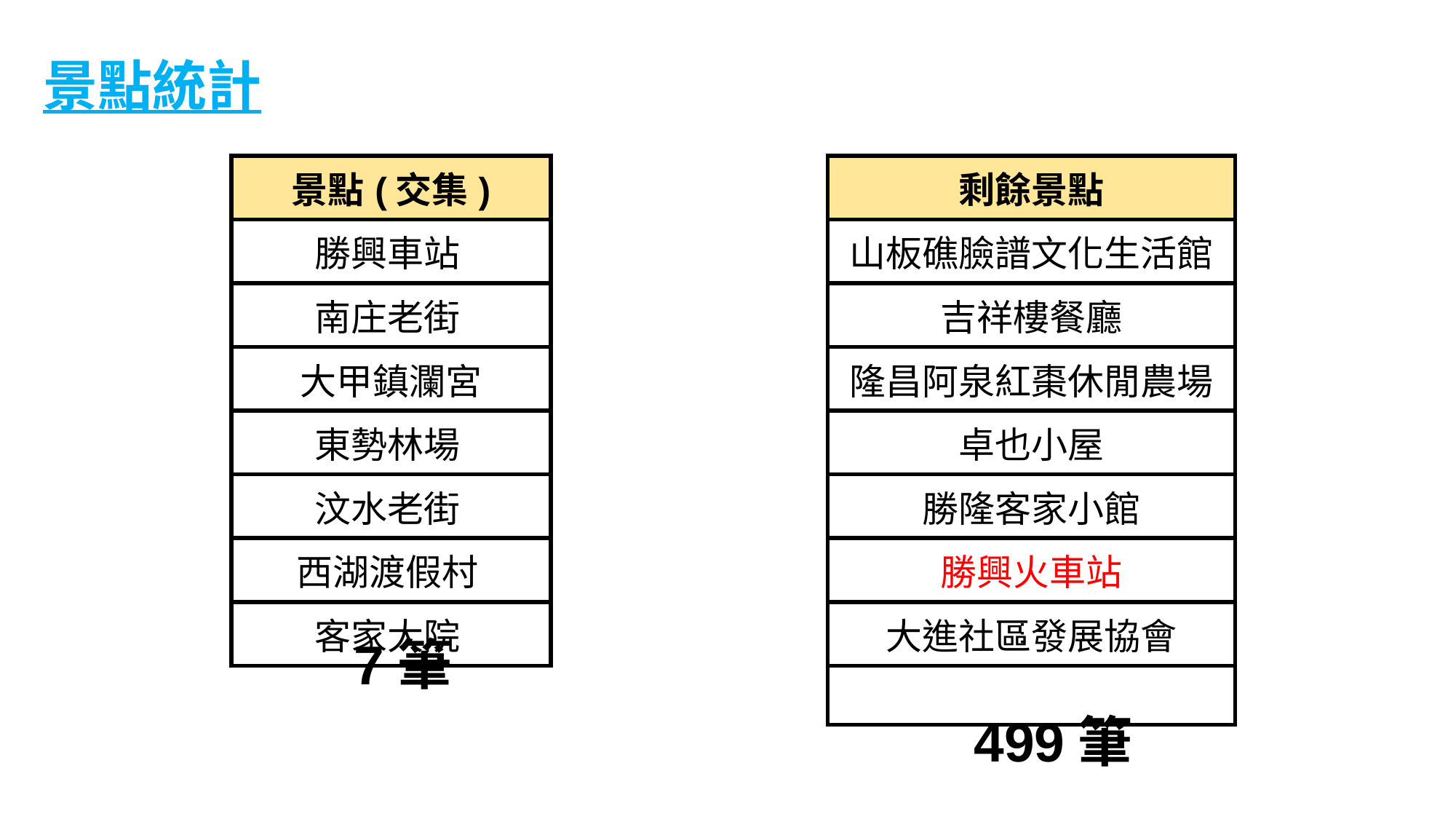

景點統計
| 景點(交集) |
| --- |
| 勝興車站 |
| 南庄老街 |
| 大甲鎮瀾宮 |
| 東勢林場 |
| 汶水老街 |
| 西湖渡假村 |
| 客家大院 |
| 剩餘景點 |
| --- |
| 山板礁臉譜文化生活館 |
| 吉祥樓餐廳 |
| 隆昌阿泉紅棗休閒農場 |
| 卓也小屋 |
| 勝隆客家小館 |
| 勝興火車站 |
| 大進社區發展協會 |
|  |
…
7筆
499筆